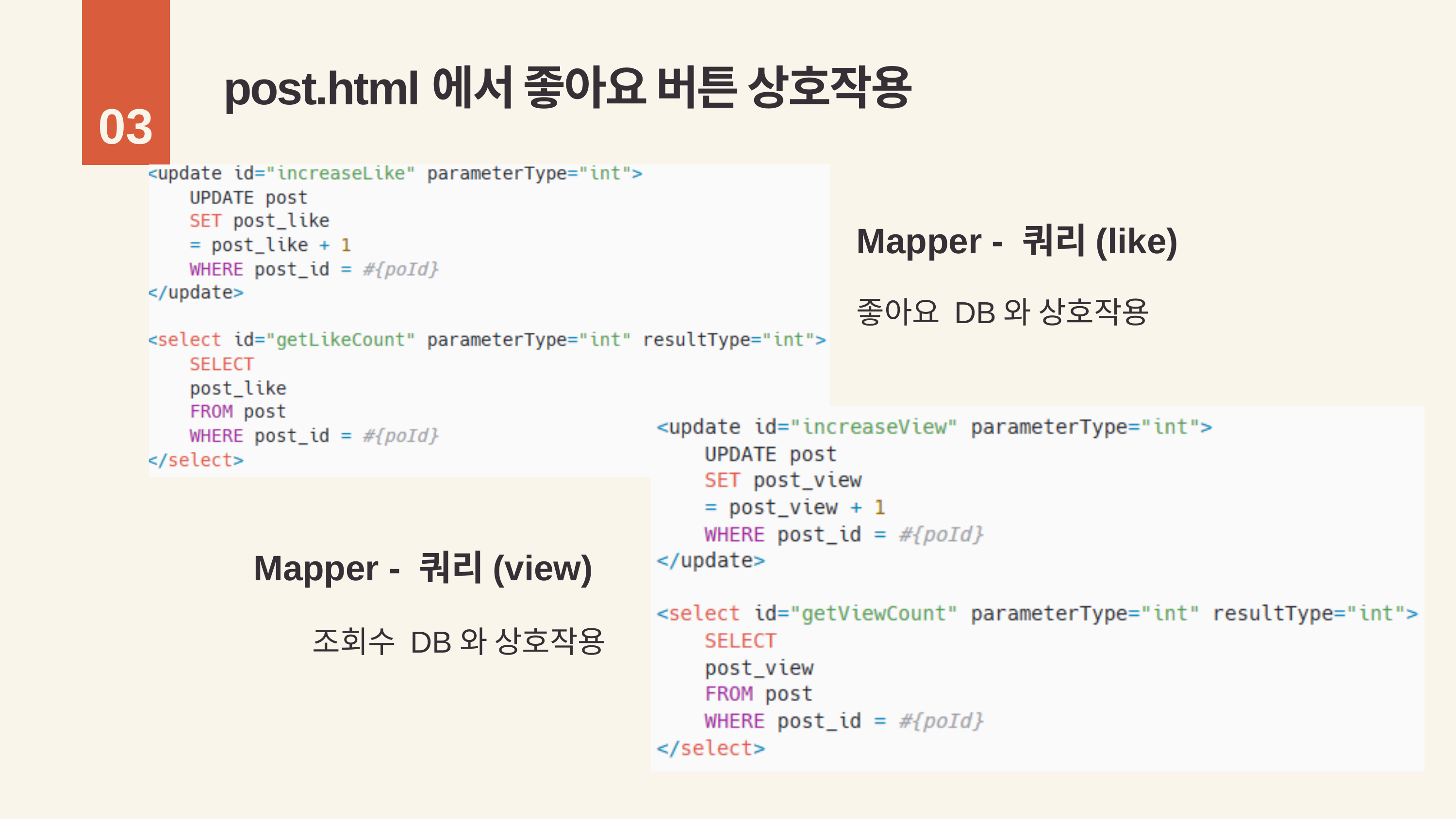

post.html에서 좋아요 버튼 상호작용
03

Mapper - 쿼리(like)
좋아요 DB와 상호작용

Mapper - 쿼리(view)
조회수 DB와 상호작용